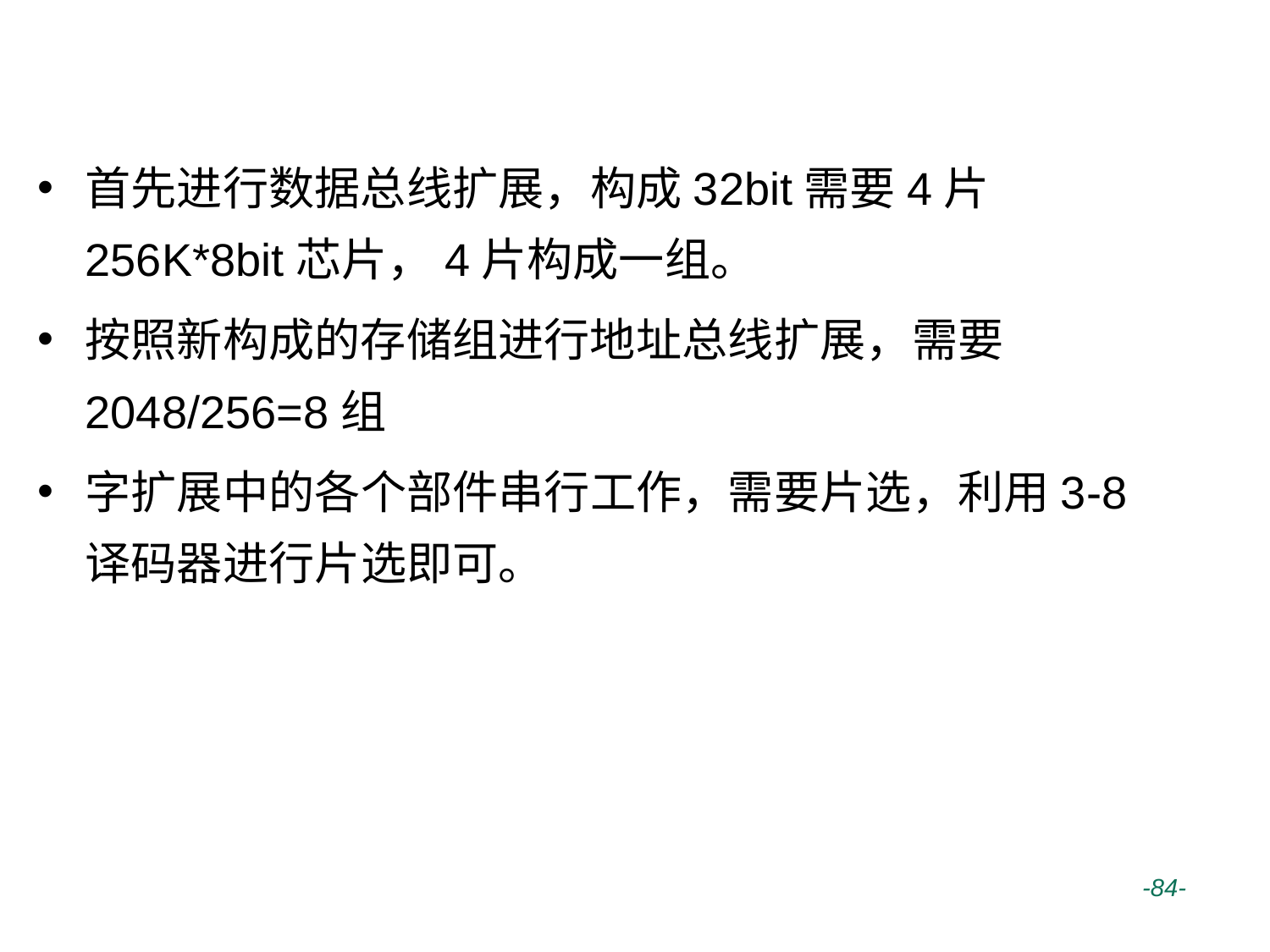

首先进行数据总线扩展，构成32bit需要4片256K*8bit芯片，4片构成一组。
按照新构成的存储组进行地址总线扩展，需要2048/256=8组
字扩展中的各个部件串行工作，需要片选，利用3-8译码器进行片选即可。

 -84-